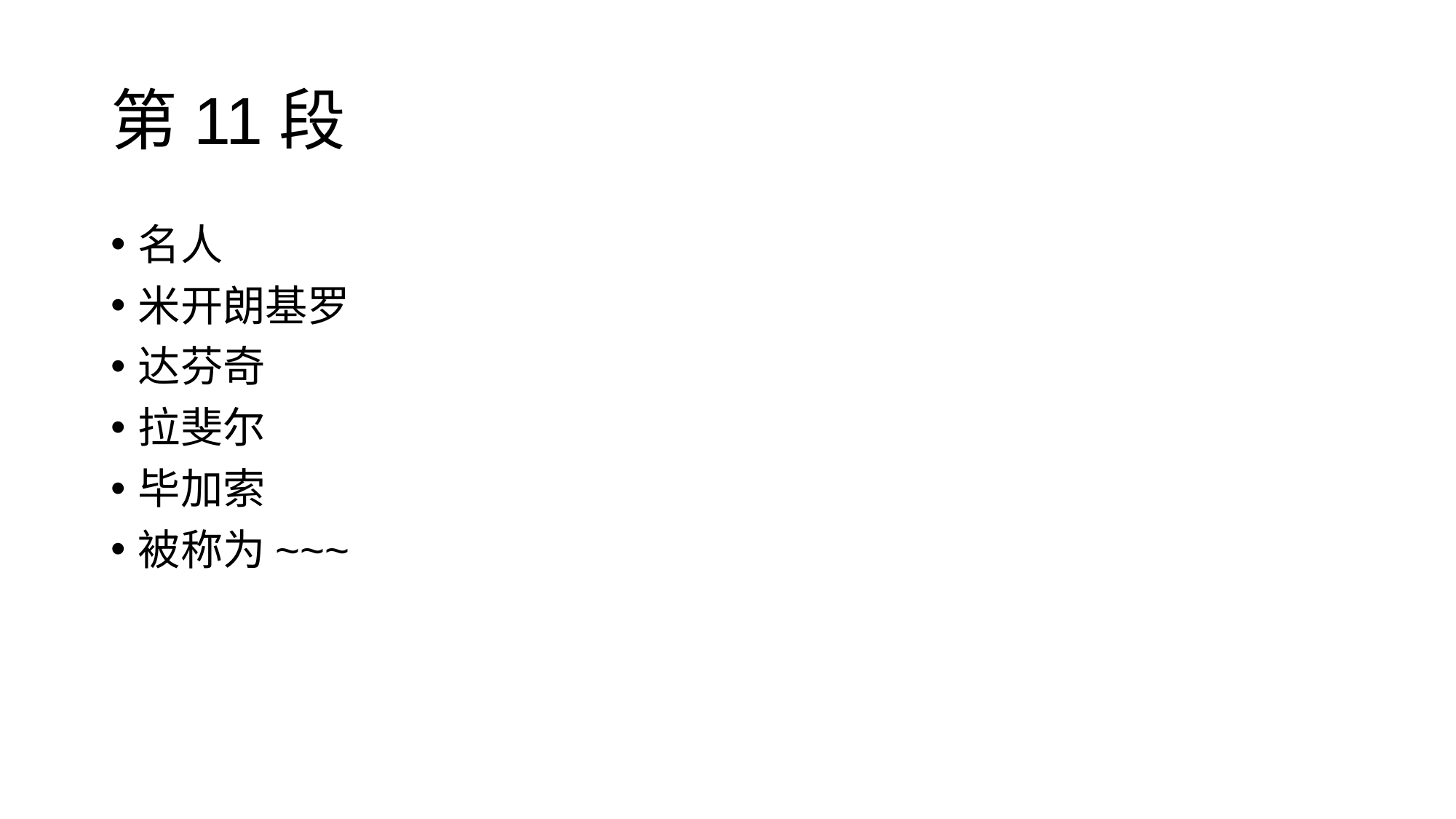

# 第11段
名人
米开朗基罗
达芬奇
拉斐尔
毕加索
被称为~~~